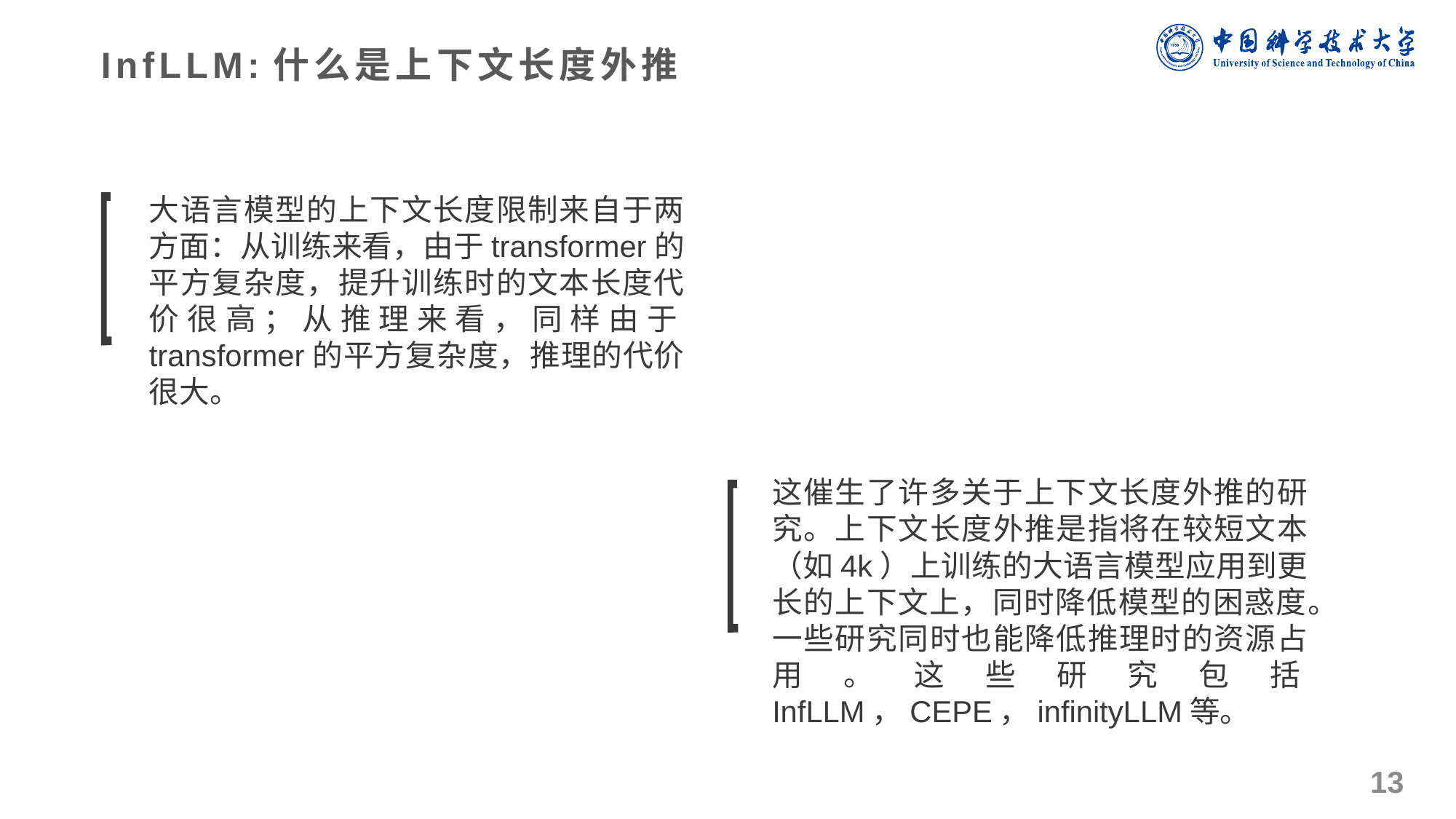

InfLLM:什么是上下文长度外推

大语言模型的上下文长度限制来自于两方面：从训练来看，由于transformer的平方复杂度，提升训练时的文本长度代价很高；从推理来看，同样由于transformer的平方复杂度，推理的代价很大。

这催生了许多关于上下文长度外推的研究。上下文长度外推是指将在较短文本（如4k）上训练的大语言模型应用到更长的上下文上，同时降低模型的困惑度。一些研究同时也能降低推理时的资源占用。这些研究包括InfLLM，CEPE，infinityLLM等。

13